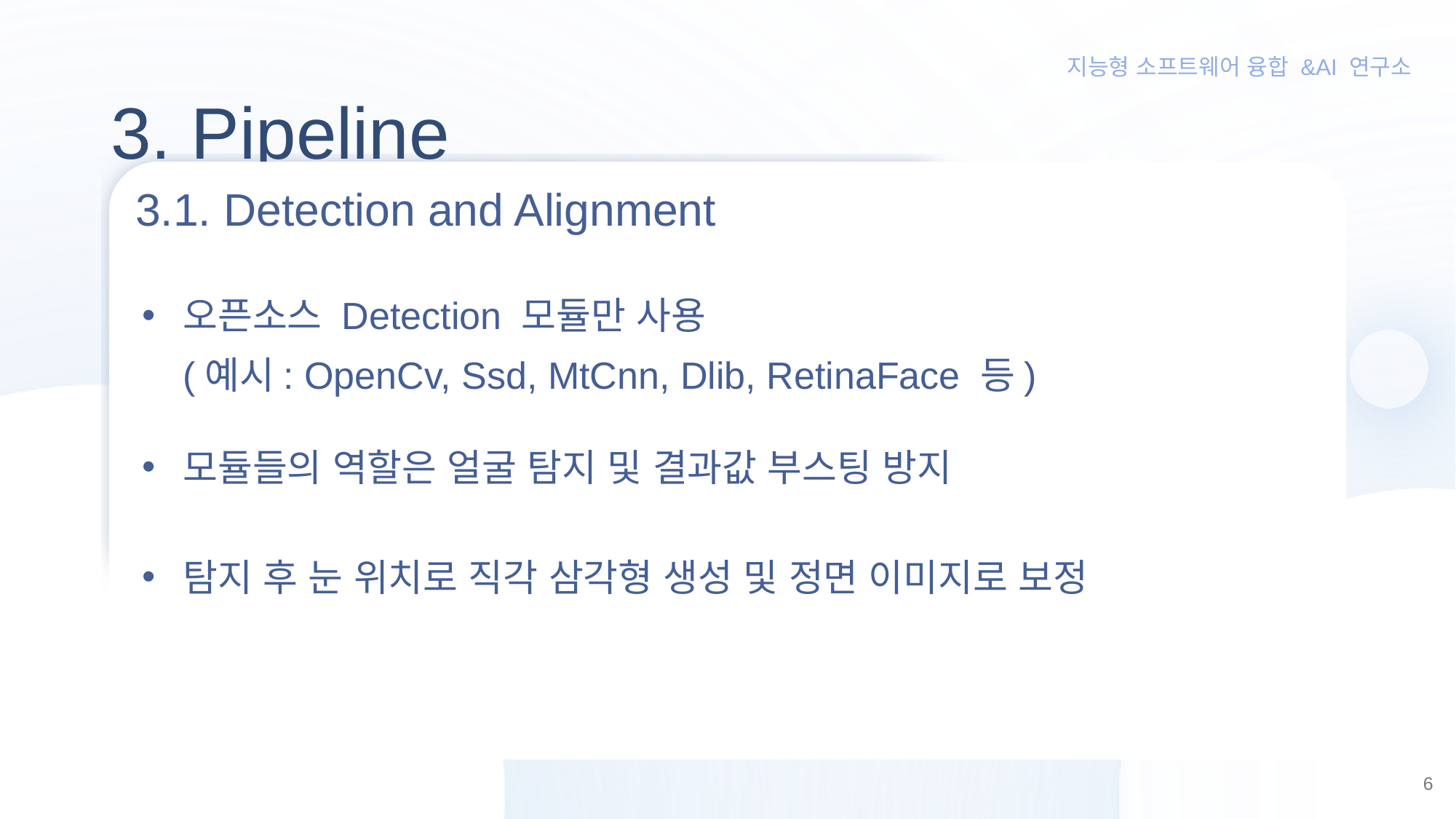

3. Pipeline
3.1. Detection and Alignment

오픈소스 Detection 모듈만 사용
(예시: OpenCv, Ssd, MtCnn, Dlib, RetinaFace 등)
모듈들의 역할은 얼굴 탐지 및 결과값 부스팅 방지
탐지 후 눈 위치로 직각 삼각형 생성 및 정면 이미지로 보정
6